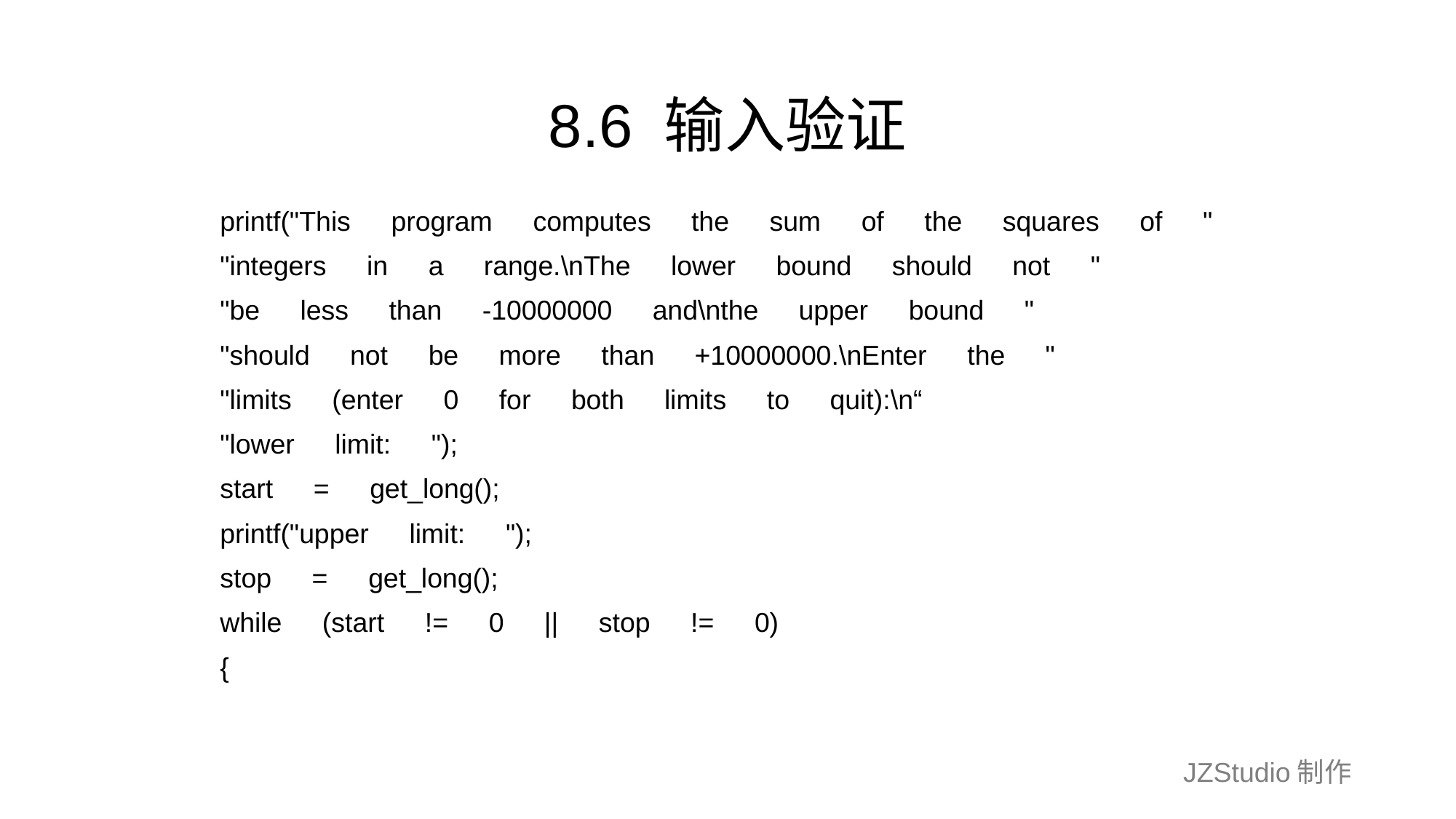

# 8.6 输入验证
	printf("This　program　computes　the　sum　of　the　squares　of　"
	"integers　in　a　range.\nThe　lower　bound　should　not　"
	"be　less　than　-10000000　and\nthe　upper　bound　"
	"should　not　be　more　than　+10000000.\nEnter　the　"
	"limits　(enter　0　for　both　limits　to　quit):\n“
	"lower　limit:　");
	start　=　get_long();
	printf("upper　limit:　");
	stop　=　get_long();
	while　(start　!=　0　||　stop　!=　0)
	{